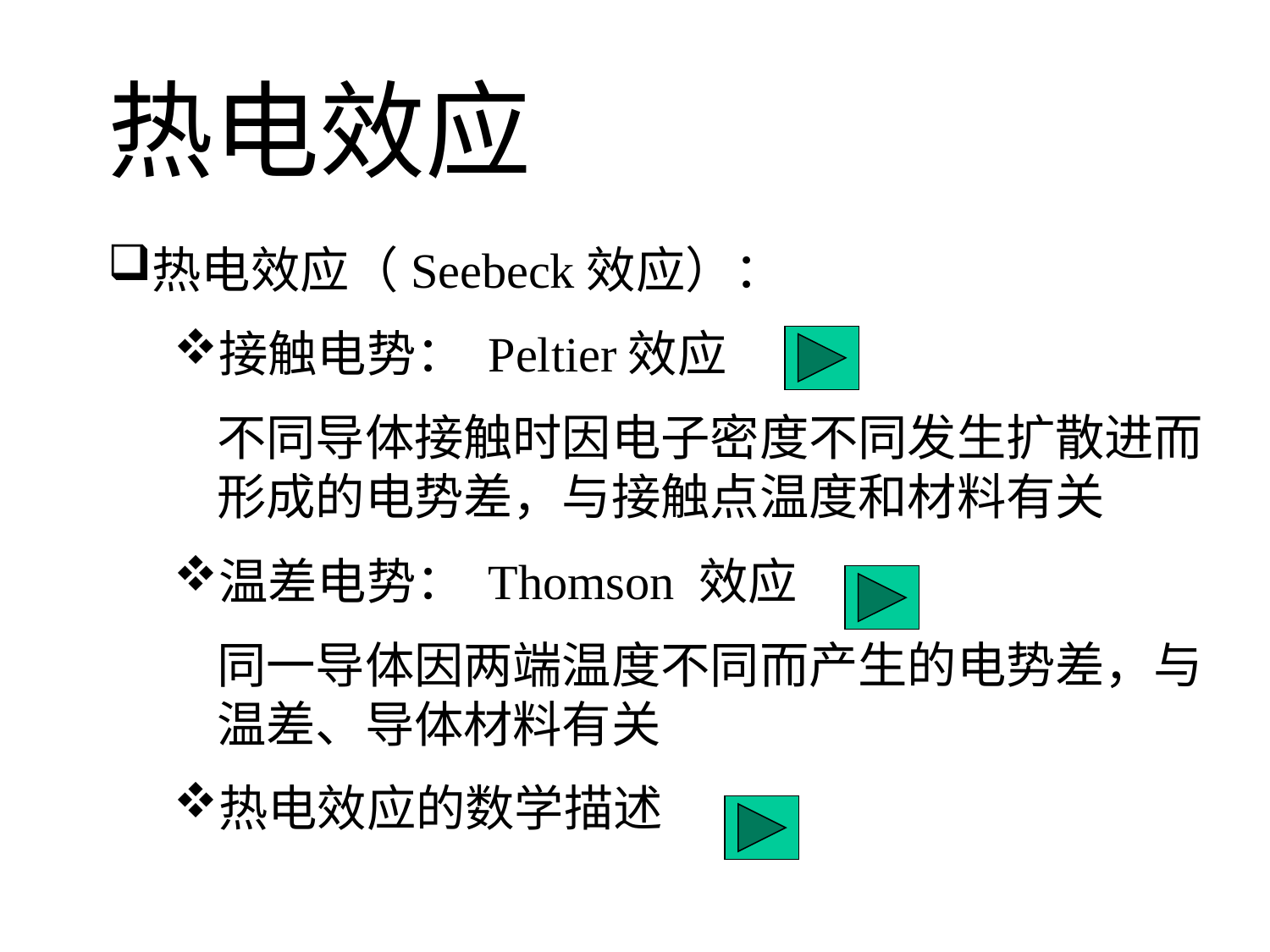

热电效应
热电效应（Seebeck效应）：
接触电势： Peltier 效应
	不同导体接触时因电子密度不同发生扩散进而形成的电势差，与接触点温度和材料有关
温差电势： Thomson 效应
	同一导体因两端温度不同而产生的电势差，与温差、导体材料有关
热电效应的数学描述